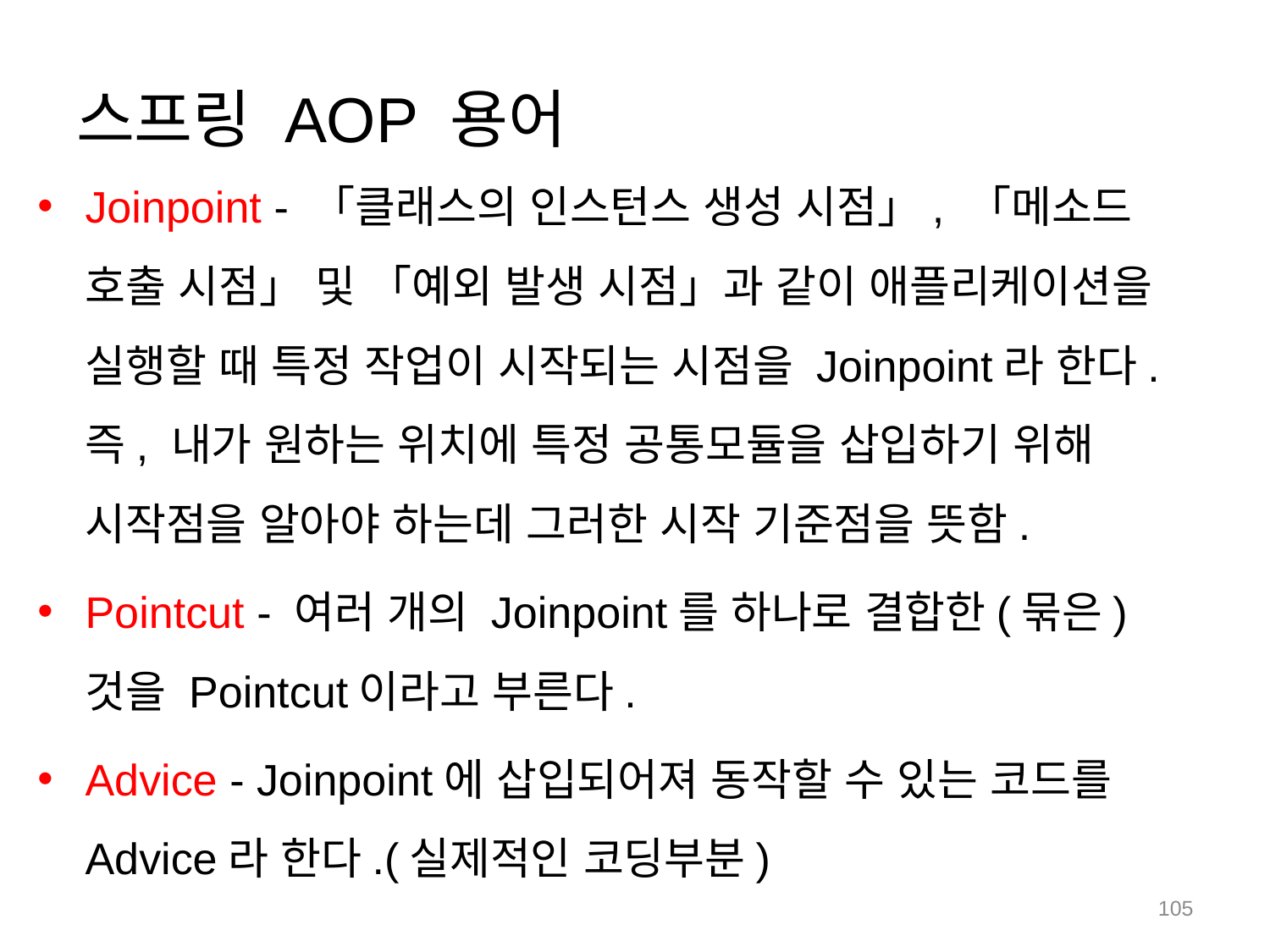

# 스프링 AOP 용어
Joinpoint - 「클래스의 인스턴스 생성 시점」, 「메소드 호출 시점」 및 「예외 발생 시점」과 같이 애플리케이션을 실행할 때 특정 작업이 시작되는 시점을 Joinpoint라 한다. 즉, 내가 원하는 위치에 특정 공통모듈을 삽입하기 위해 시작점을 알아야 하는데 그러한 시작 기준점을 뜻함.
Pointcut - 여러 개의 Joinpoint를 하나로 결합한(묶은) 것을 Pointcut이라고 부른다.
Advice - Joinpoint에 삽입되어져 동작할 수 있는 코드를 Advice라 한다.(실제적인 코딩부분)

105